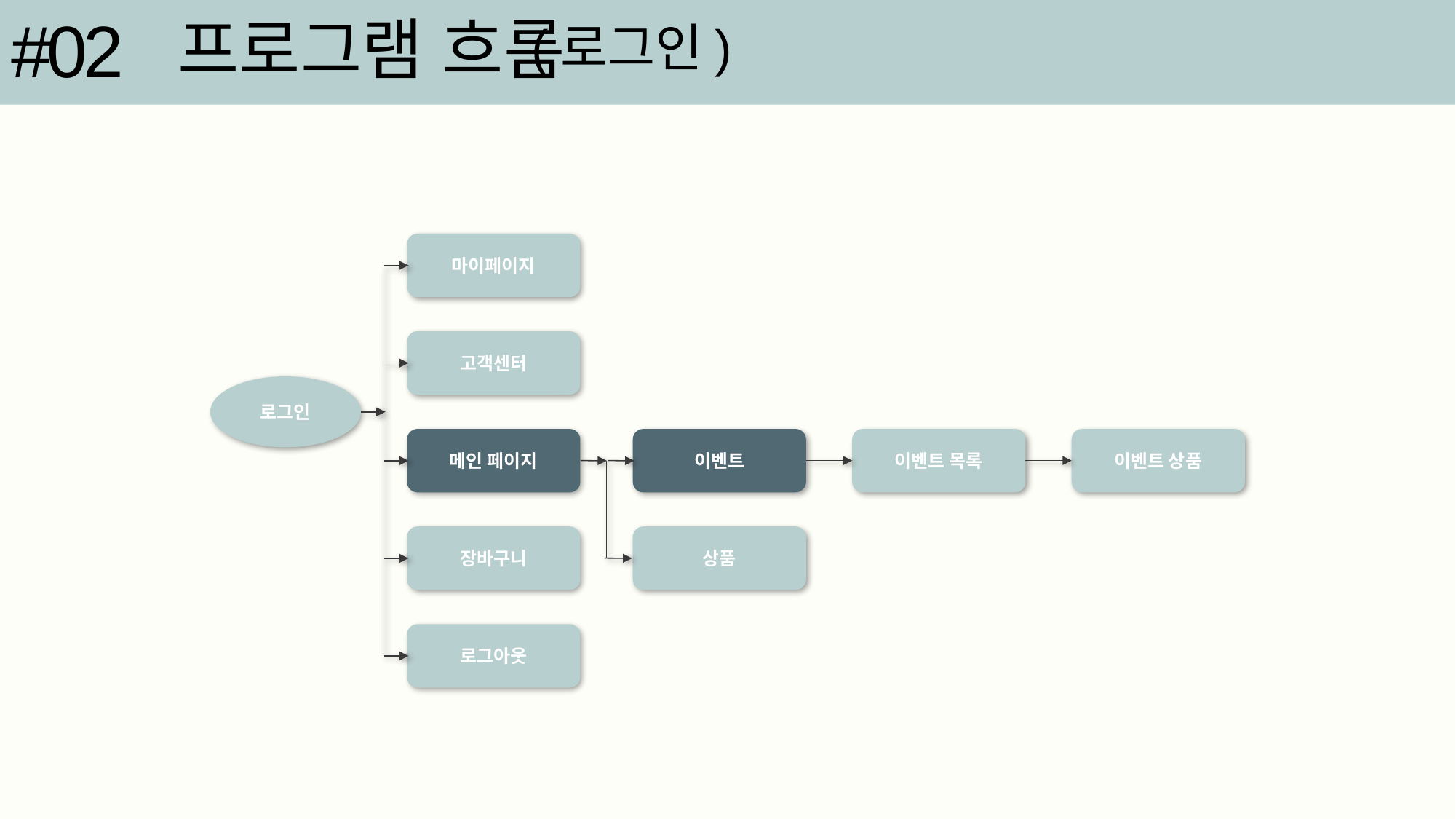

#02
프로그램 흐름
(로그인)

마이페이지
고객센터
로그인
메인 페이지
이벤트
이벤트 목록
이벤트 상품
장바구니
상품
로그아웃